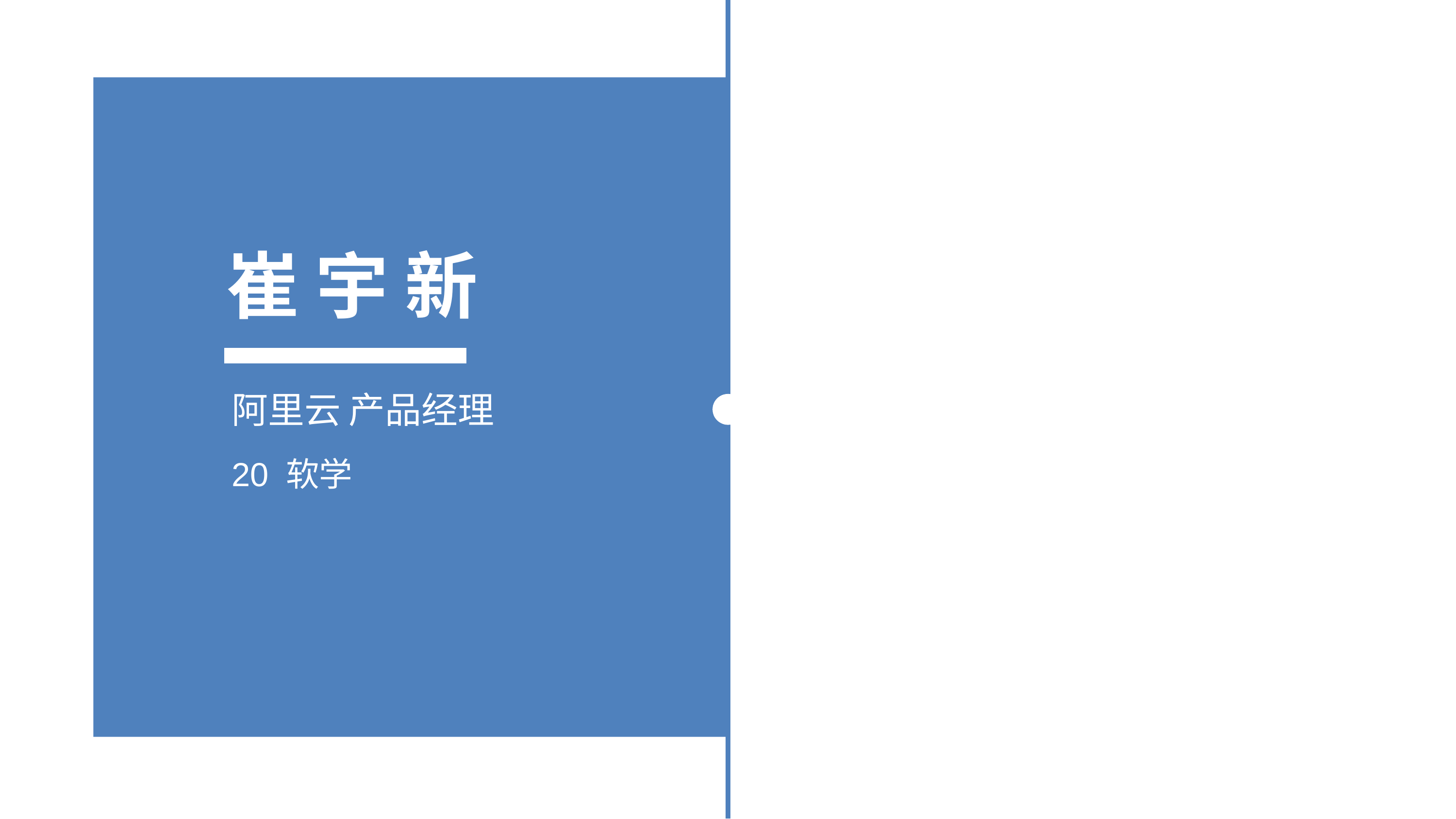

崔 宇 新
阿里云 产品经理

20 软学